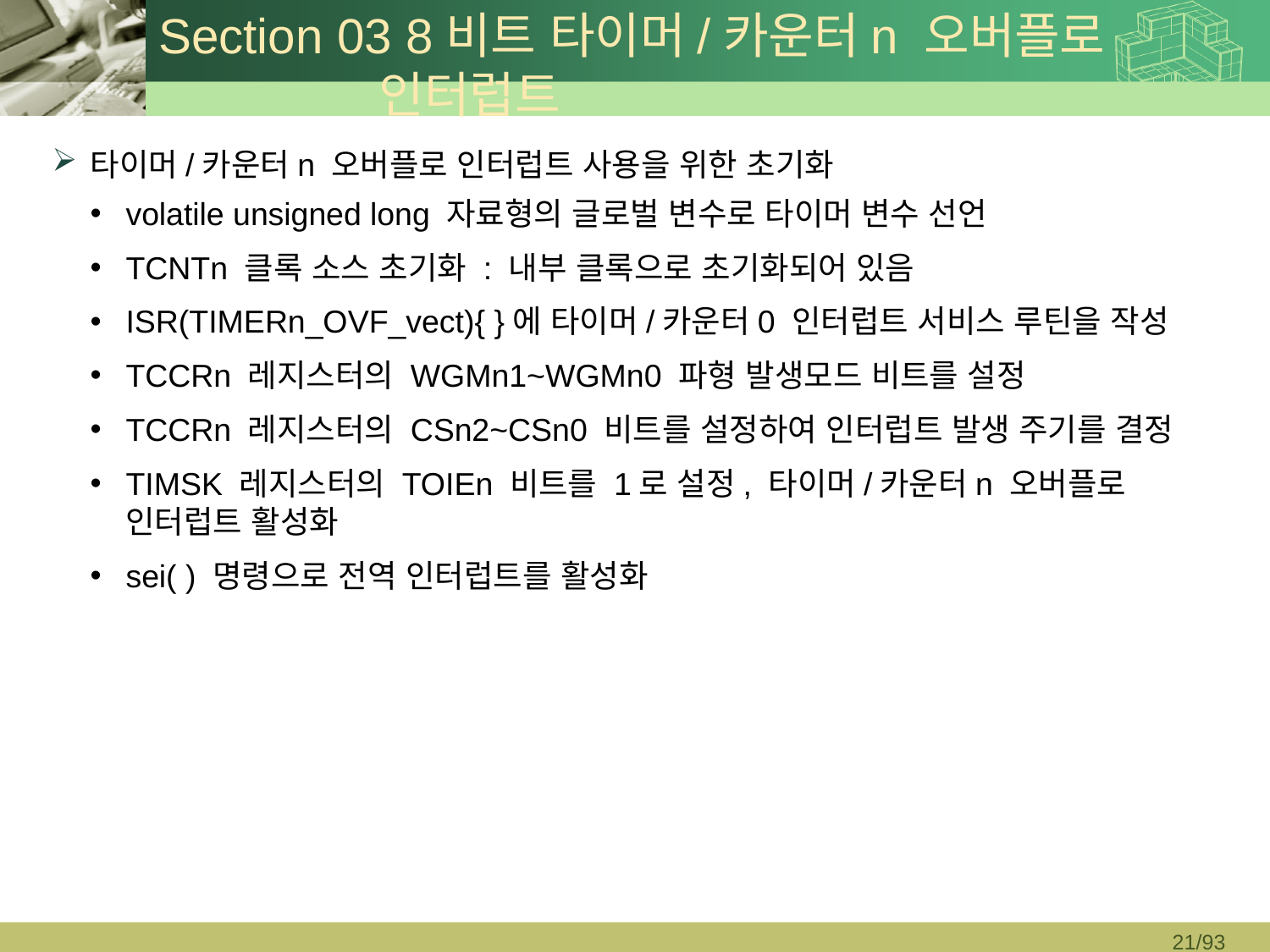

# Section 03 8비트 타이머/카운터n 오버플로 인터럽트
타이머/카운터n 오버플로 인터럽트 사용을 위한 초기화
volatile unsigned long 자료형의 글로벌 변수로 타이머 변수 선언
TCNTn 클록 소스 초기화 : 내부 클록으로 초기화되어 있음
ISR(TIMERn_OVF_vect){ }에 타이머/카운터0 인터럽트 서비스 루틴을 작성
TCCRn 레지스터의 WGMn1~WGMn0 파형 발생모드 비트를 설정
TCCRn 레지스터의 CSn2~CSn0 비트를 설정하여 인터럽트 발생 주기를 결정
TIMSK 레지스터의 TOIEn 비트를 1로 설정, 타이머/카운터n 오버플로 인터럽트 활성화
sei( ) 명령으로 전역 인터럽트를 활성화